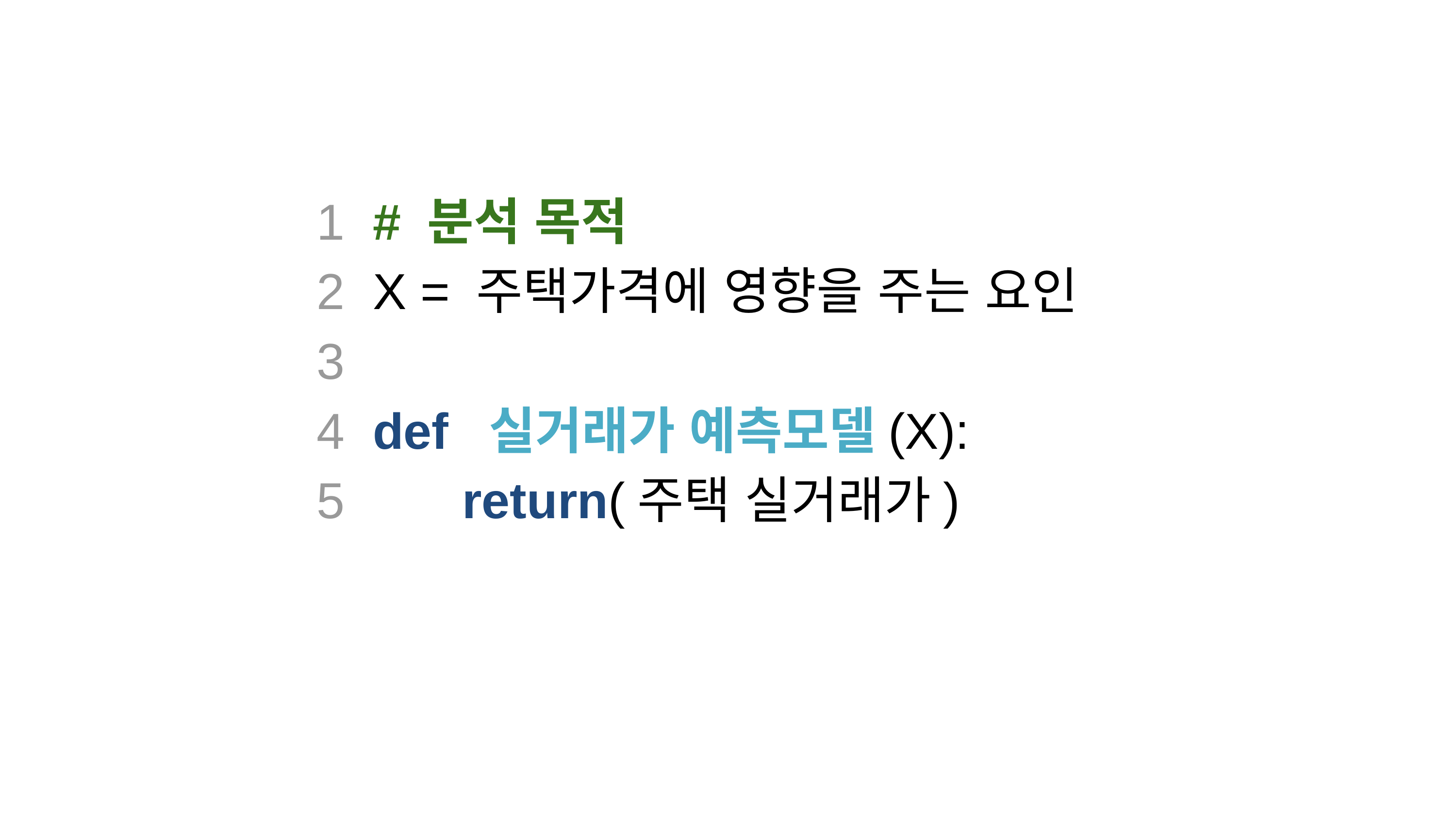

1  # 분석 목적
2  X = 주택가격에 영향을 주는 요인
3
4  def  실거래가 예측모델(X):
5      	return(주택 실거래가)